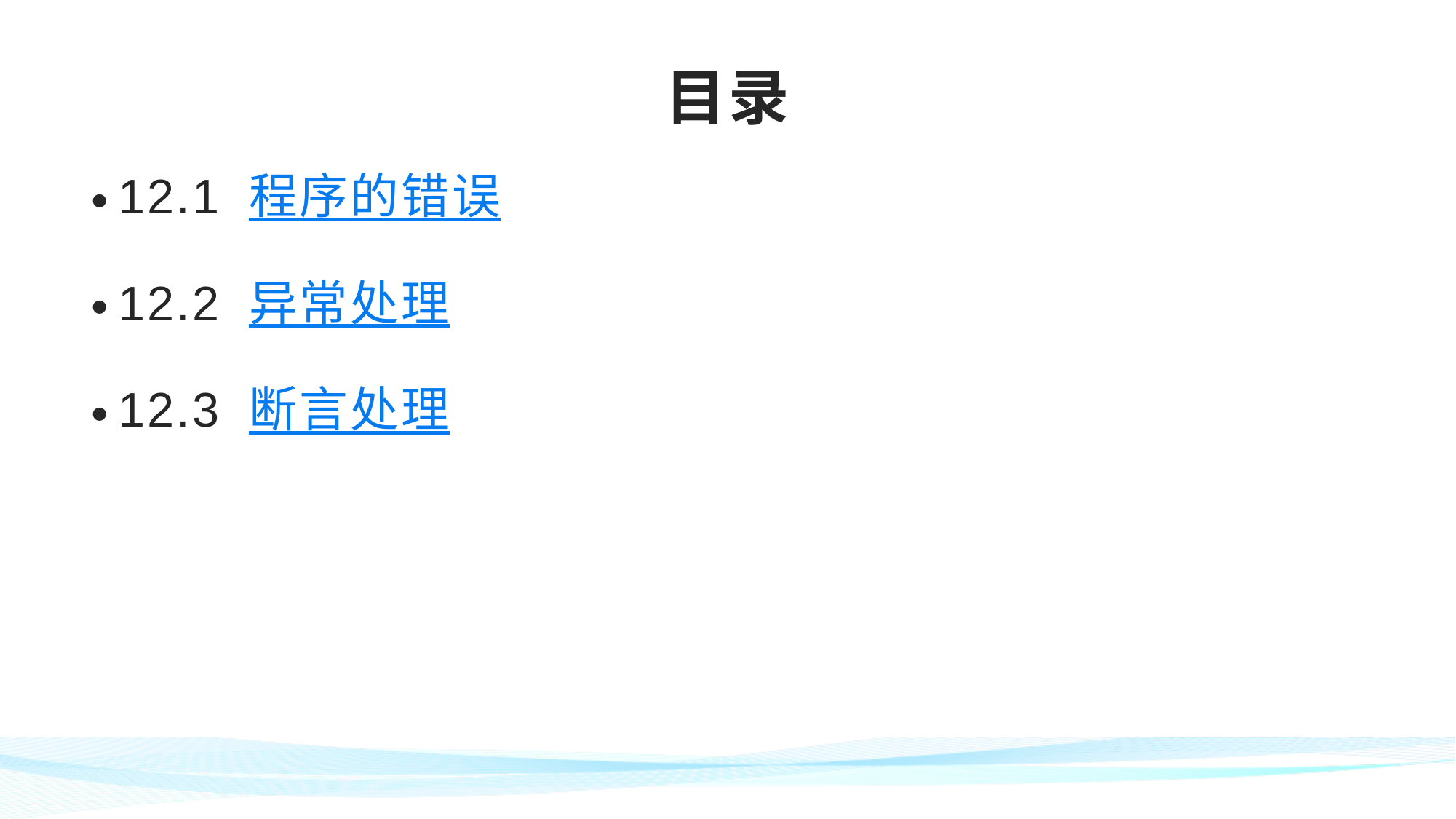

# 目录
12.1 程序的错误
12.2 异常处理
12.3 断言处理